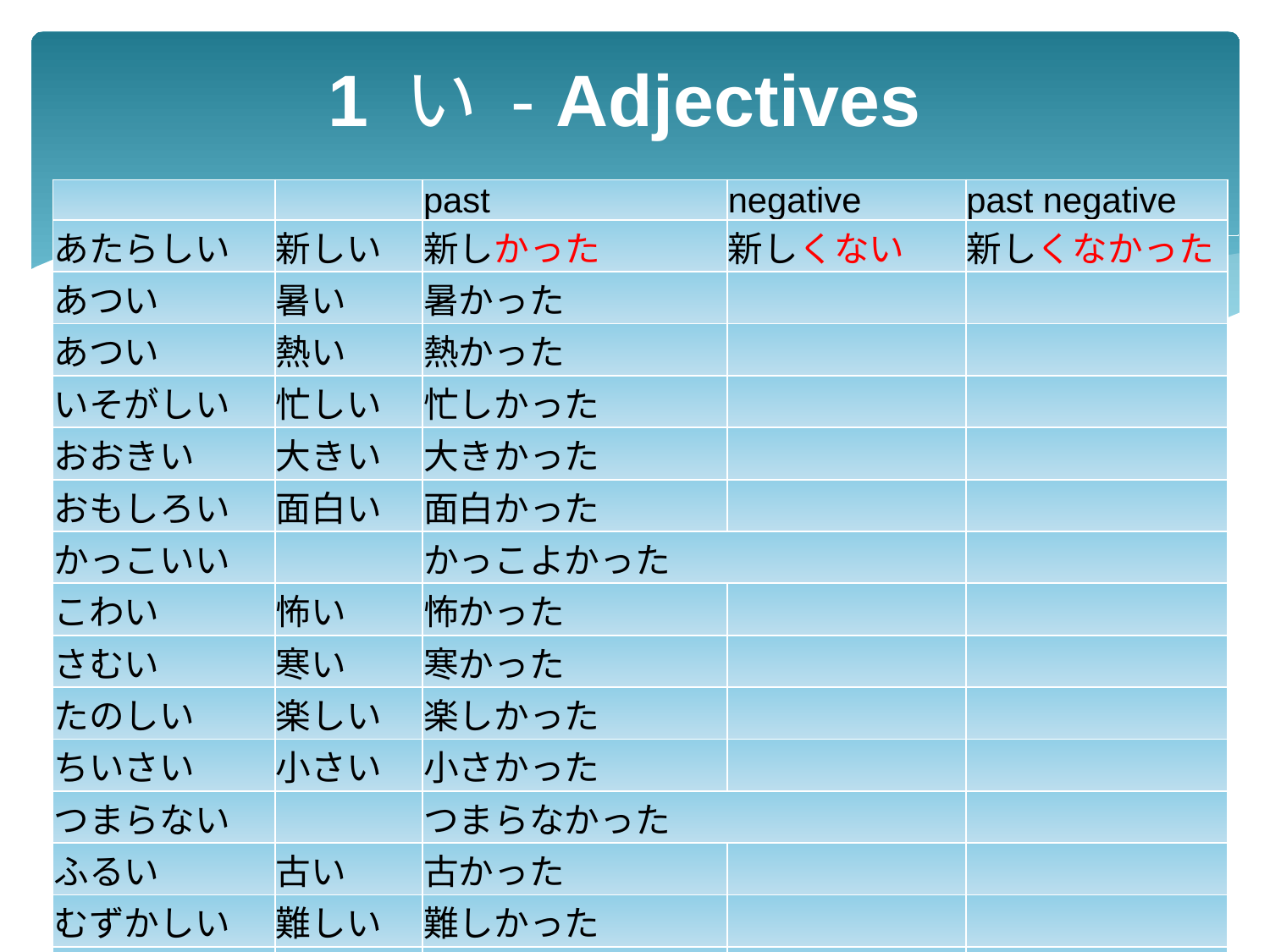

# 1 い - Adjectives
|  |  | past | negative | past negative |
| --- | --- | --- | --- | --- |
| あたらしい | 新しい | 新しかった | 新しくない | 新しくなかった |
| あつい | 暑い | 暑かった |  |  |
| あつい | 熱い | 熱かった |  |  |
| いそがしい | 忙しい | 忙しかった |  |  |
| おおきい | 大きい | 大きかった |  |  |
| おもしろい | 面白い | 面白かった |  |  |
| かっこいい |  | かっこよかった |  |  |
| こわい | 怖い | 怖かった |  |  |
| さむい | 寒い | 寒かった |  |  |
| たのしい | 楽しい | 楽しかった |  |  |
| ちいさい | 小さい | 小さかった |  |  |
| つまらない |  | つまらなかった |  |  |
| ふるい | 古い | 古かった |  |  |
| むずかしい | 難しい | 難しかった |  |  |
| やさしい |  | やさしかった |  |  |
| やすい | 安い | 安かった |  |  |